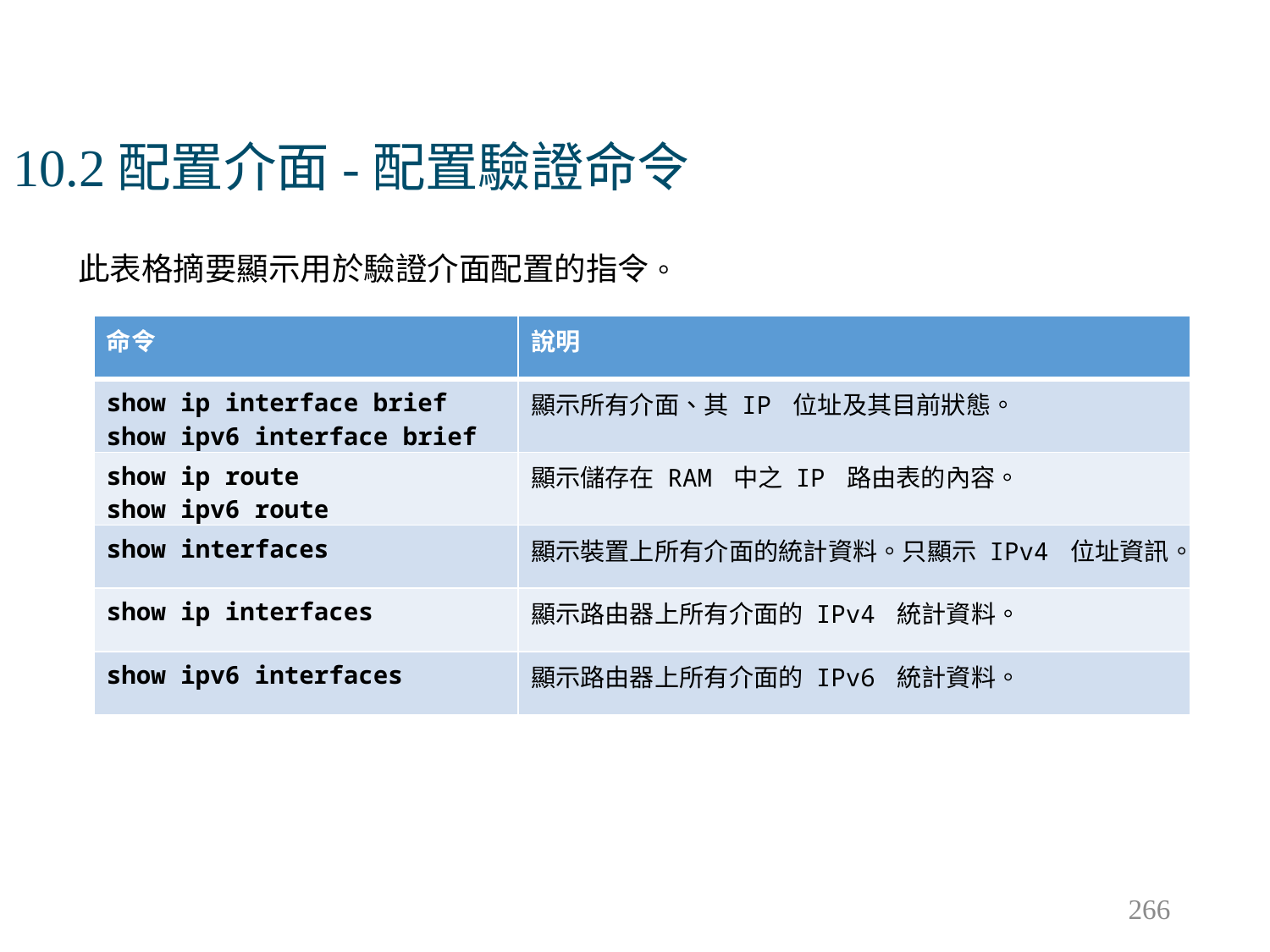

# 10.2配置介面-配置驗證命令
此表格摘要顯示用於驗證介面配置的指令。
| 命令 | 說明 |
| --- | --- |
| show ip interface brief show ipv6 interface brief | 顯示所有介面、其 IP 位址及其目前狀態。 |
| show ip route show ipv6 route | 顯示儲存在 RAM 中之 IP 路由表的內容。 |
| show interfaces | 顯示裝置上所有介面的統計資料。只顯示 IPv4 位址資訊。 |
| show ip interfaces | 顯示路由器上所有介面的 IPv4 統計資料。 |
| show ipv6 interfaces | 顯示路由器上所有介面的 IPv6 統計資料。 |
266